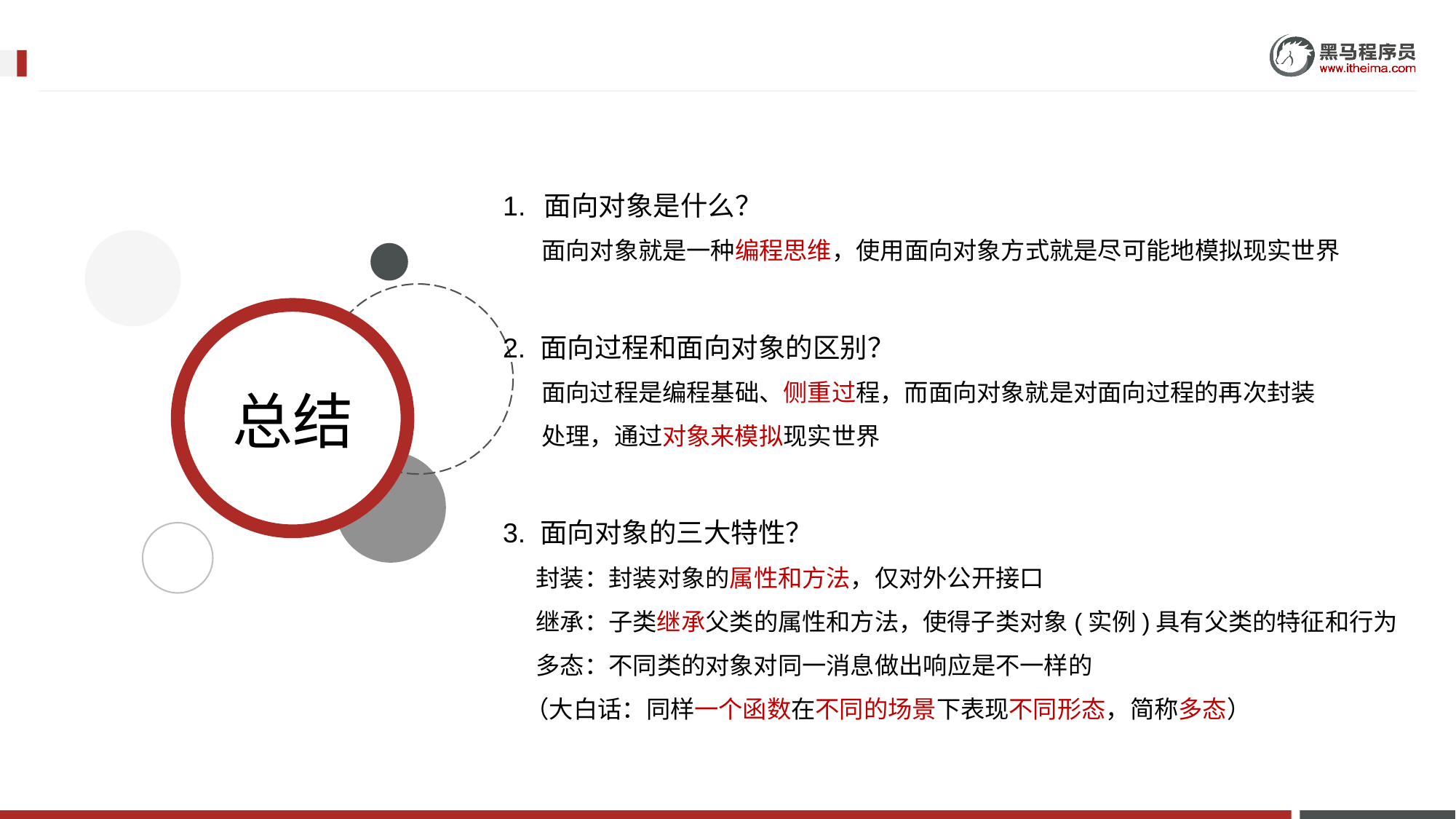

面向对象是什么？
      面向对象就是一种编程思维，使用面向对象方式就是尽可能地模拟现实世界

2. 面向过程和面向对象的区别？
      面向过程是编程基础、侧重过程，而面向对象就是对面向过程的再次封装
      处理，通过对象来模拟现实世界

3. 面向对象的三大特性？
     封装：封装对象的属性和方法，仅对外公开接口
     继承：子类继承父类的属性和方法，使得子类对象(实例)具有父类的特征和行为
     多态：不同类的对象对同一消息做出响应是不一样的
   （大白话：同样一个函数在不同的场景下表现不同形态，简称多态）